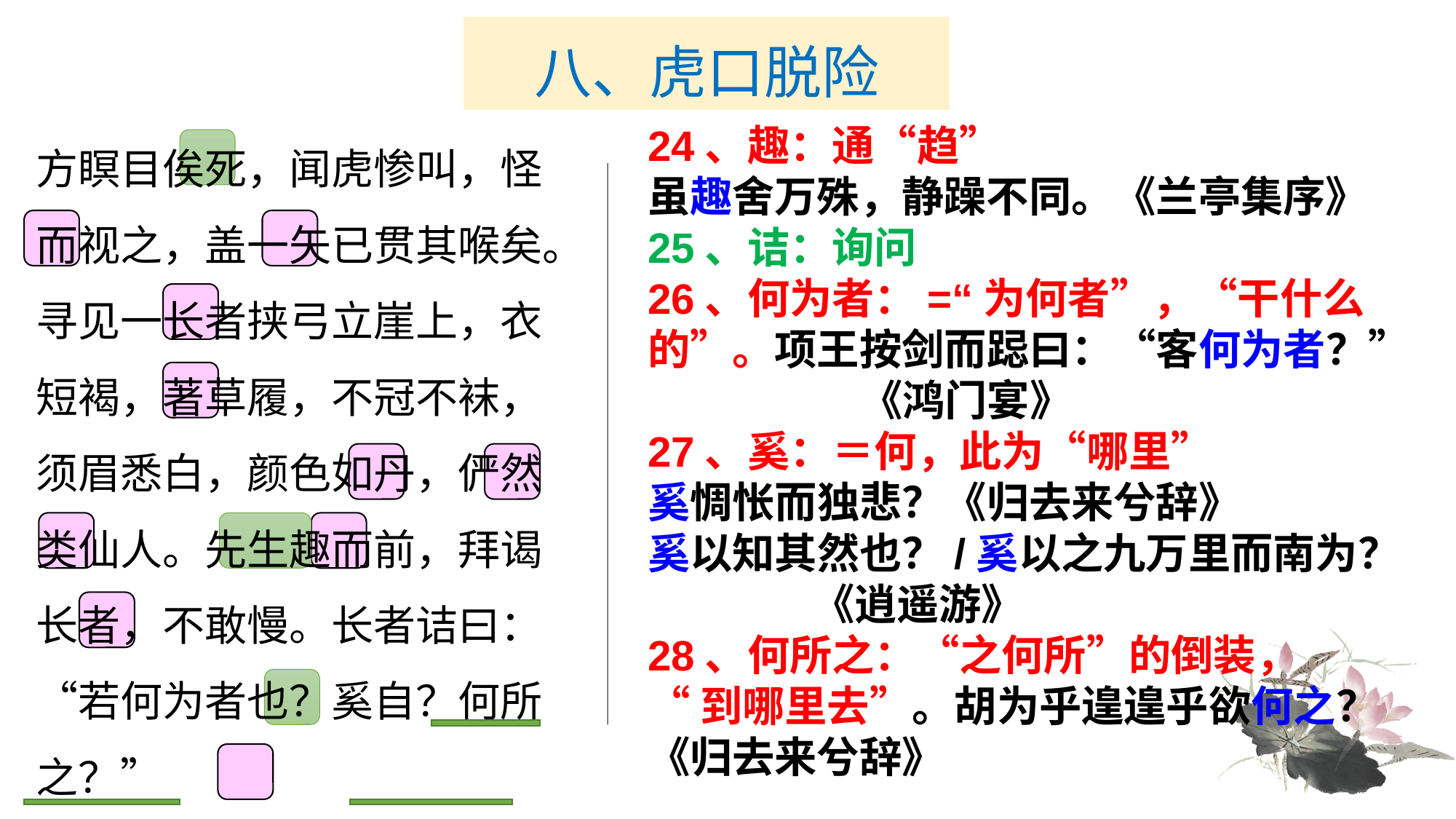

# 八、虎口脱险
方瞑目俟死，闻虎惨叫，怪而视之，盖一矢已贯其喉矣。寻见一长者挟弓立崖上，衣短褐，著草履，不冠不袜，须眉悉白，颜色如丹，俨然类仙人。先生趣而前，拜谒长者，不敢慢。长者诘曰：“若何为者也？奚自？何所之？”

24、趣：通“趋”
虽趣舍万殊，静躁不同。《兰亭集序》
25、诘：询问
26、何为者：=“为何者”，“干什么的”。项王按剑而跽曰：“客何为者？”
                     《鸿门宴》
27、奚：＝何，此为“哪里”
奚惆怅而独悲？《归去来兮辞》
奚以知其然也？/奚以之九万里而南为？
                《逍遥游》
28、何所之：“之何所”的倒装，
“到哪里去”。胡为乎遑遑乎欲何之？《归去来兮辞》